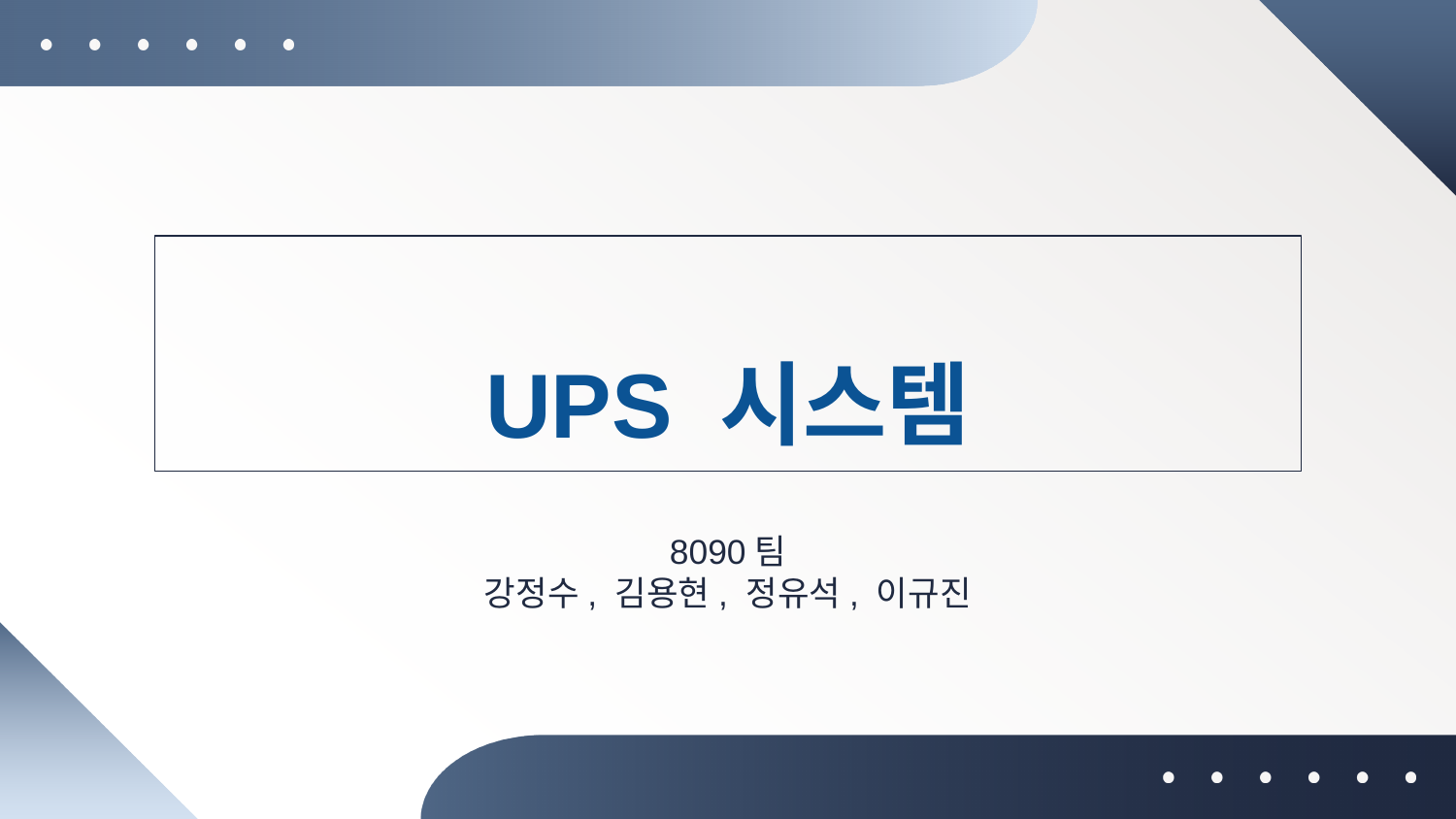

# UPS 시스템
8090팀
강정수, 김용현, 정유석, 이규진